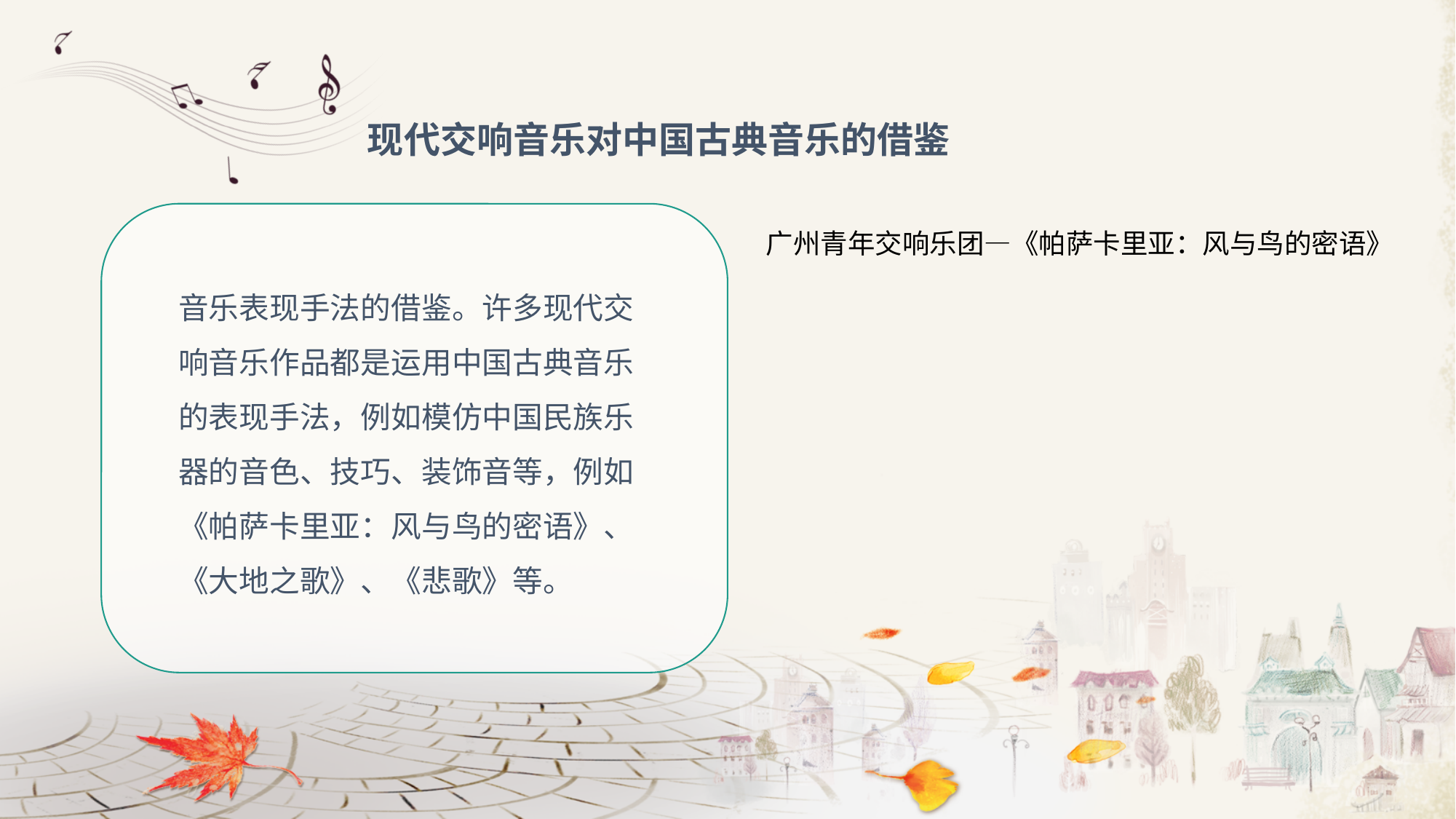

现代交响音乐对中国古典音乐的借鉴
音乐表现手法的借鉴。许多现代交响音乐作品都是运用中国古典音乐的表现手法，例如模仿中国民族乐器的音色、技巧、装饰音等，例如《帕萨卡里亚：风与鸟的密语》、《大地之歌》、《悲歌》等。

广州青年交响乐团—《帕萨卡里亚：风与鸟的密语》